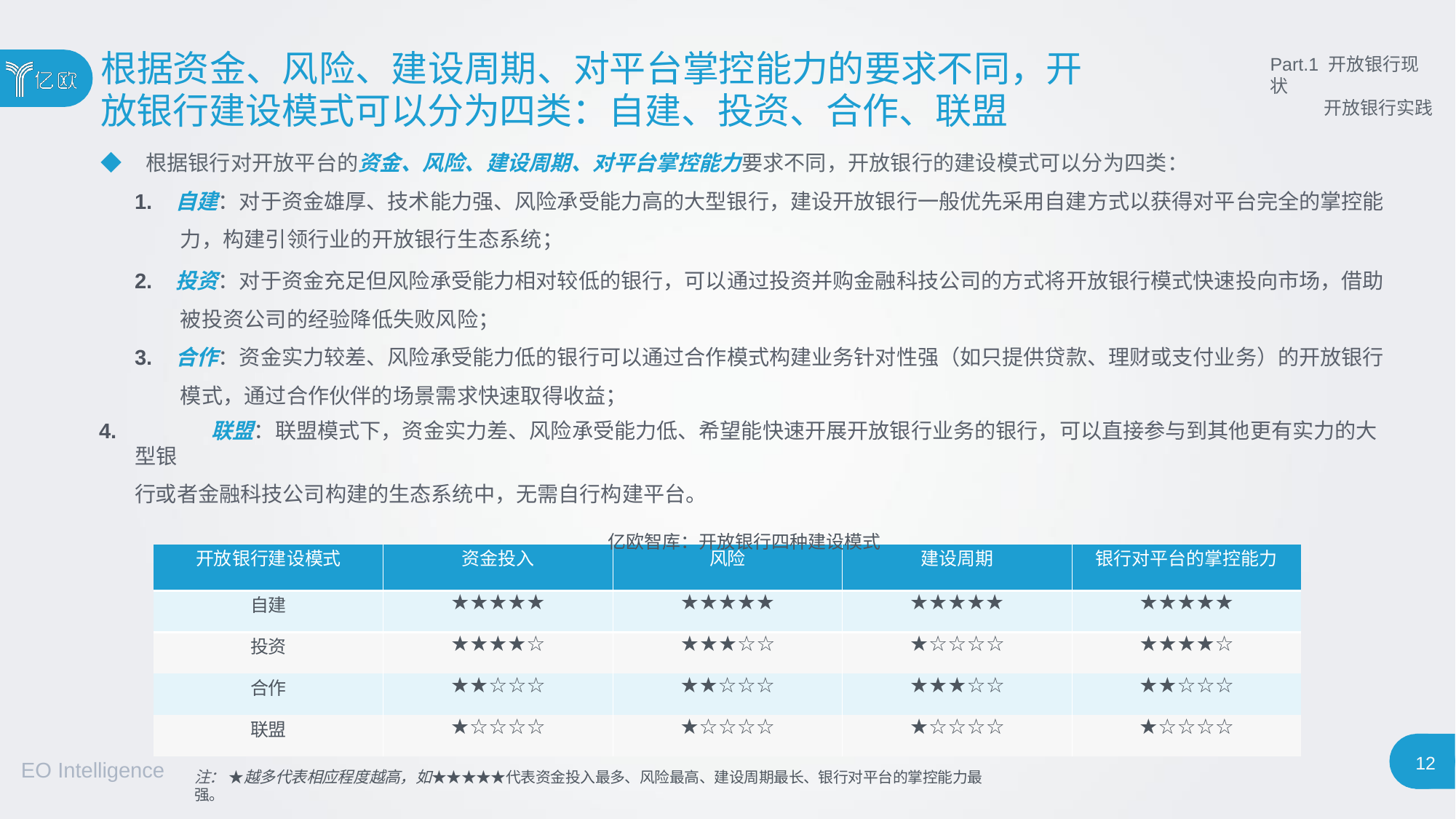

# 根据资金、风险、建设周期、对平台掌控能力的要求不同，开
放银行建设模式可以分为四类：自建、投资、合作、联盟
Part.1 开放银行现状
开放银行实践

◆ 根据银行对开放平台的资金、风险、建设周期、对平台掌控能力要求不同，开放银行的建设模式可以分为四类：
1.	自建：对于资金雄厚、技术能力强、风险承受能力高的大型银行，建设开放银行一般优先采用自建方式以获得对平台完全的掌控能  力，构建引领行业的开放银行生态系统；
2.	投资：对于资金充足但风险承受能力相对较低的银行，可以通过投资并购金融科技公司的方式将开放银行模式快速投向市场，借助  被投资公司的经验降低失败风险；
3.	合作：资金实力较差、风险承受能力低的银行可以通过合作模式构建业务针对性强（如只提供贷款、理财或支付业务）的开放银行  模式，通过合作伙伴的场景需求快速取得收益；
4.	联盟：联盟模式下，资金实力差、风险承受能力低、希望能快速开展开放银行业务的银行，可以直接参与到其他更有实力的大型银
行或者金融科技公司构建的生态系统中，无需自行构建平台。

亿欧智库：开放银行四种建设模式
| 开放银行建设模式 | 资金投入 | 风险 | 建设周期 | 银行对平台的掌控能力 |
| --- | --- | --- | --- | --- |
| 自建 | ★★★★★ | ★★★★★ | ★★★★★ | ★★★★★ |
| 投资 | ★★★★☆ | ★★★☆☆ | ★☆☆☆☆ | ★★★★☆ |
| 合作 | ★★☆☆☆ | ★★☆☆☆ | ★★★☆☆ | ★★☆☆☆ |
| 联盟 | ★☆☆☆☆ | ★☆☆☆☆ | ★☆☆☆☆ | ★☆☆☆☆ |
12
EO Intelligence
注： ★越多代表相应程度越高，如★★★★★代表资金投入最多、风险最高、建设周期最长、银行对平台的掌控能力最强。